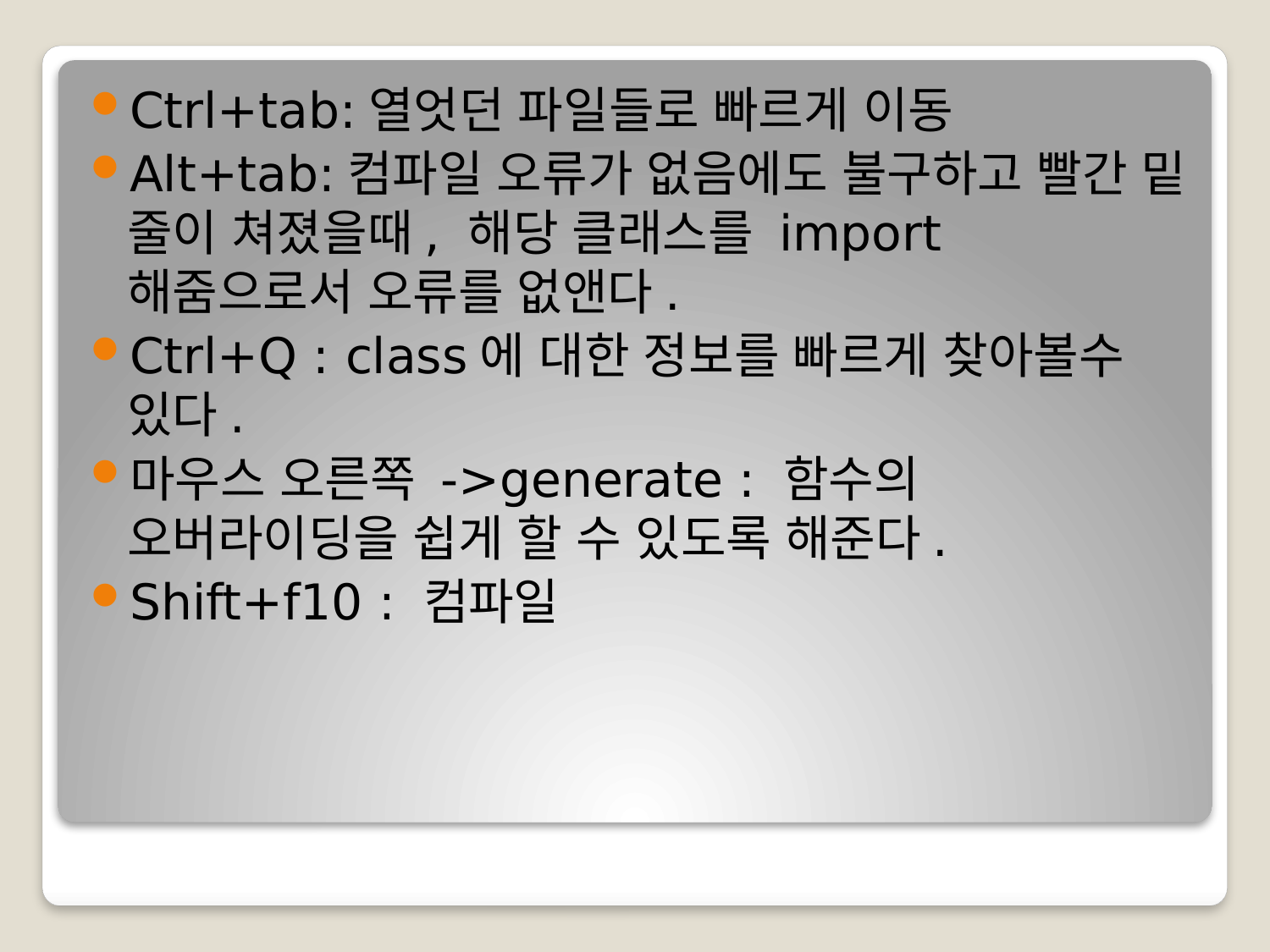

Ctrl+tab:열엇던 파일들로 빠르게 이동
Alt+tab:컴파일 오류가 없음에도 불구하고 빨간 밑 줄이 쳐졌을때, 해당 클래스를 import 해줌으로서 오류를 없앤다.
Ctrl+Q : class에 대한 정보를 빠르게 찾아볼수 있다.
마우스 오른쪽 ->generate : 함수의 오버라이딩을 쉽게 할 수 있도록 해준다.
Shift+f10 : 컴파일